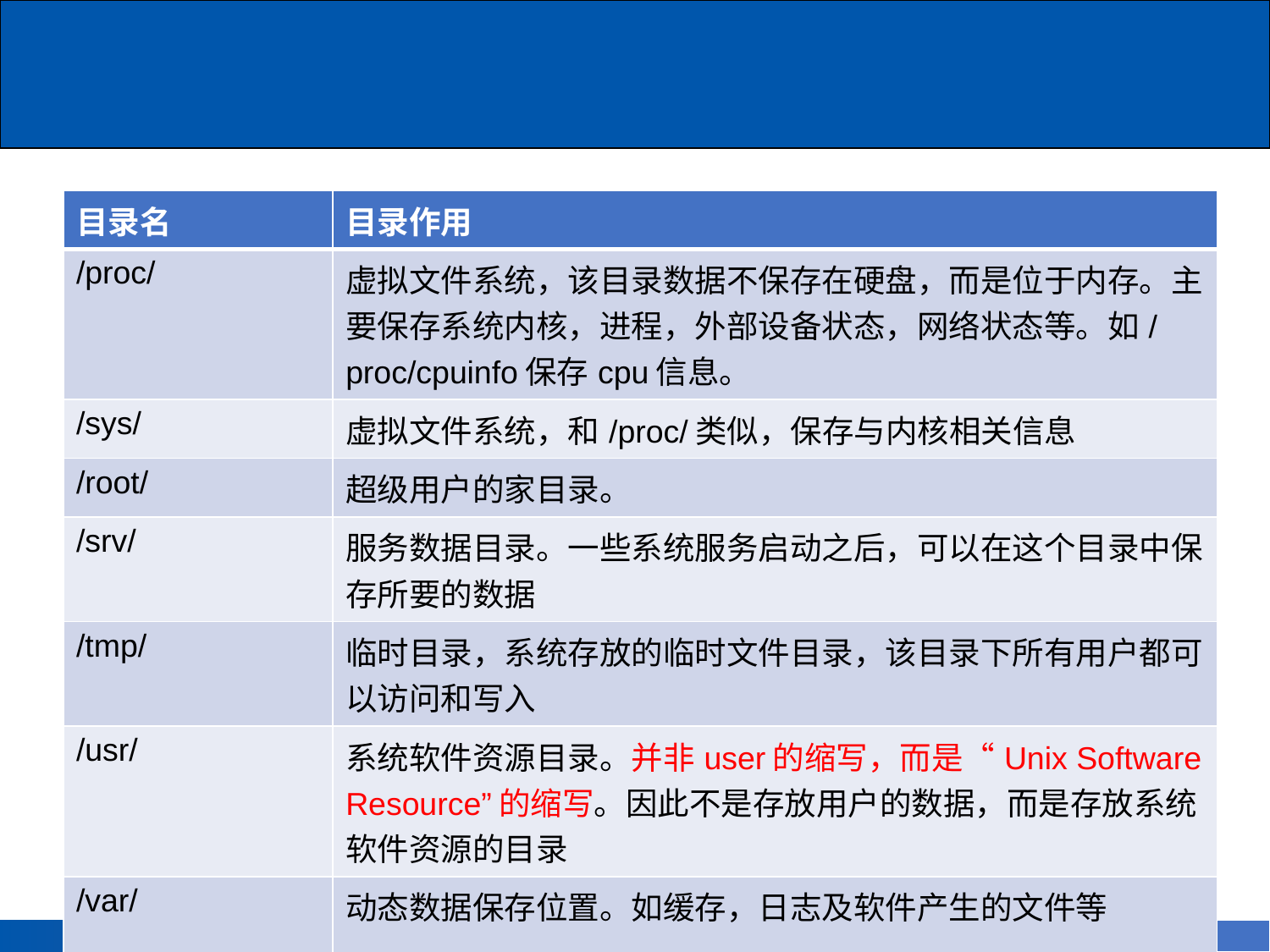

| 目录名 | 目录作用 |
| --- | --- |
| /proc/ | 虚拟文件系统，该目录数据不保存在硬盘，而是位于内存。主要保存系统内核，进程，外部设备状态，网络状态等。如/proc/cpuinfo保存cpu信息。 |
| /sys/ | 虚拟文件系统，和/proc/类似，保存与内核相关信息 |
| /root/ | 超级用户的家目录。 |
| /srv/ | 服务数据目录。一些系统服务启动之后，可以在这个目录中保存所要的数据 |
| /tmp/ | 临时目录，系统存放的临时文件目录，该目录下所有用户都可以访问和写入 |
| /usr/ | 系统软件资源目录。并非user的缩写，而是“Unix Software Resource”的缩写。因此不是存放用户的数据，而是存放系统软件资源的目录 |
| /var/ | 动态数据保存位置。如缓存，日志及软件产生的文件等 |